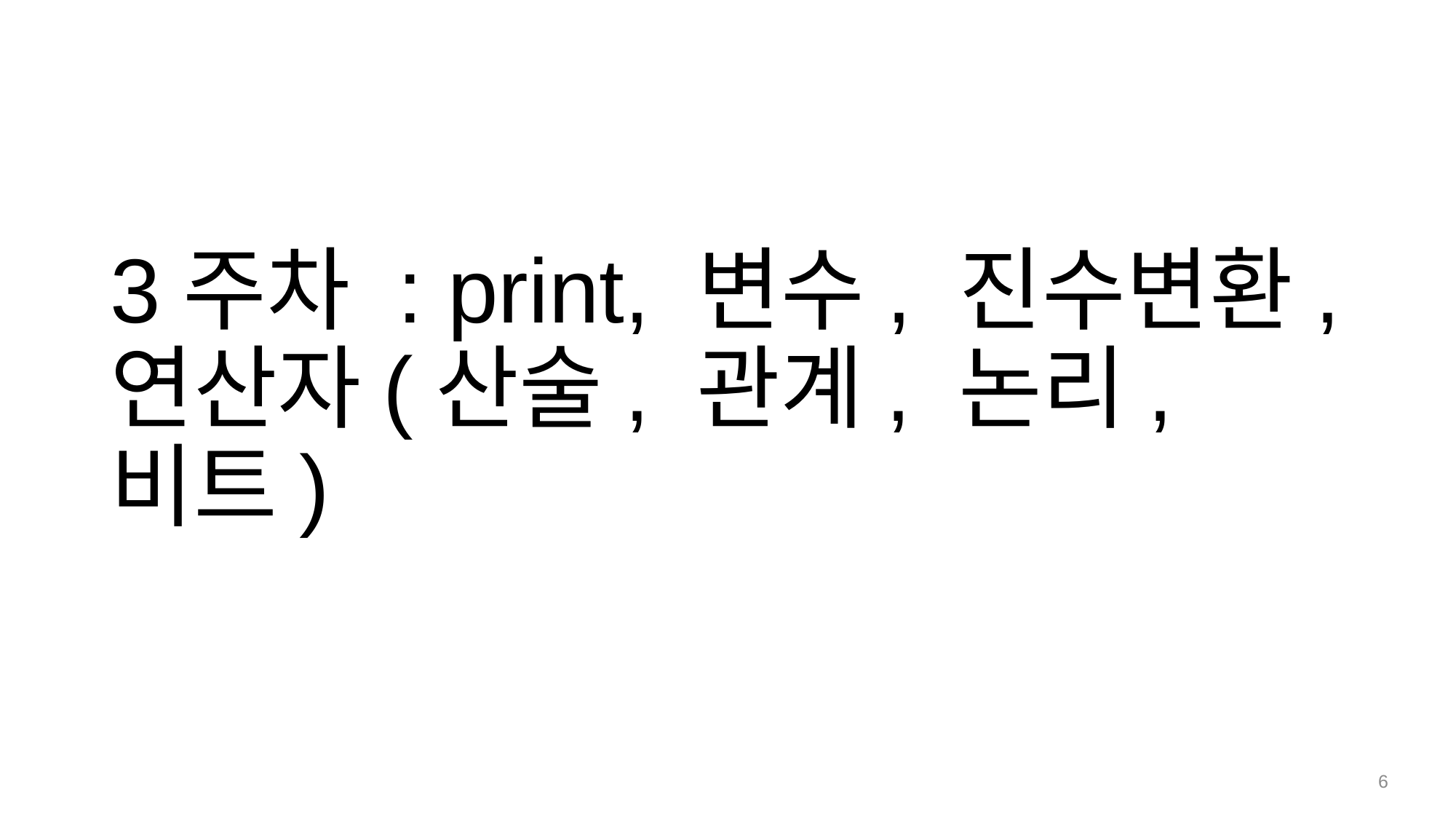

# 3주차 : print, 변수, 진수변환, 연산자(산술, 관계, 논리, 비트)

 6